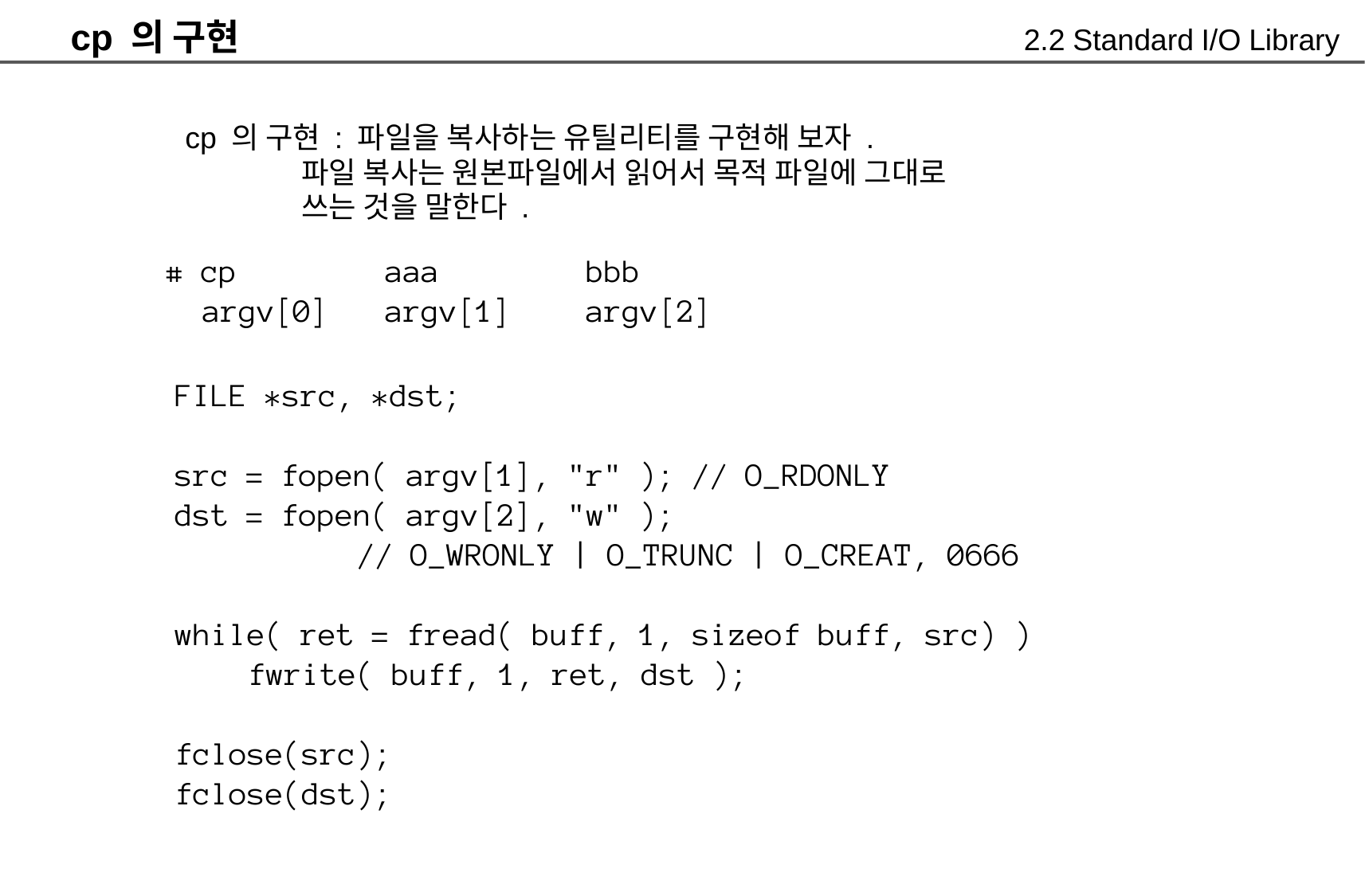

cp 의 구현

	cp 의 구현 : 파일을 복사하는 유틸리티를 구현해 보자 .
		파일 복사는 원본파일에서 읽어서 목적 파일에 그대로
		쓰는 것을 말한다 .
2.2 Standard I/O Library

#  cp
	argv[0]
aaa
argv[1]
bbb
argv[2]

FILE  *src,  *dst;

src  =  fopen(  argv[1],  "r"  );  //  O_RDONLY
dst  =  fopen(  argv[2],  "w"  );
		//  O_WRONLY  |  O_TRUNC  |  O_CREAT,  0666

while(  ret  =  fread(  buff,  1,  sizeof  buff,  src)  )
	fwrite(  buff,  1,  ret,  dst  );

fclose(src);
fclose(dst);